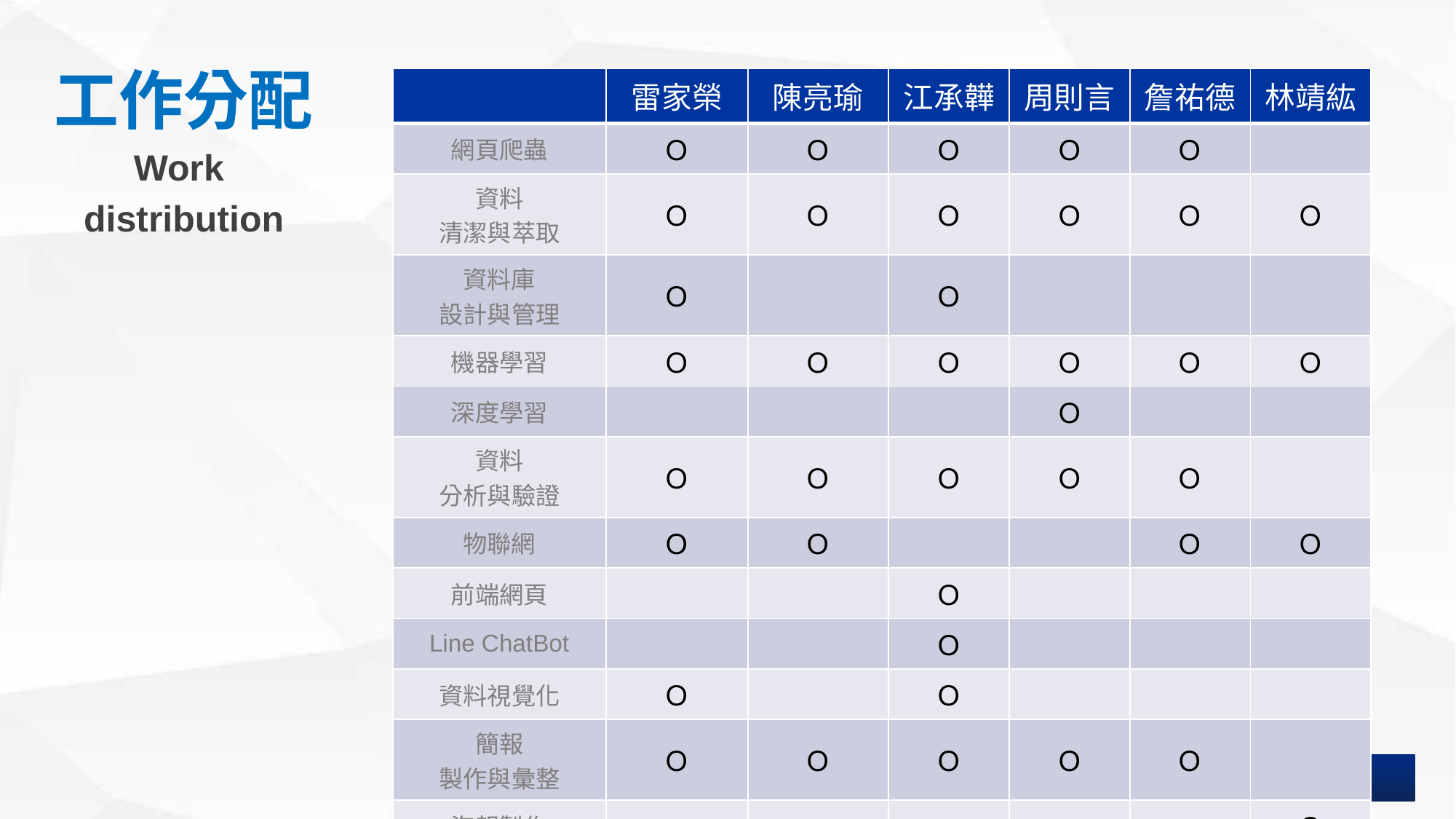

|  | 雷家榮 | 陳亮瑜 | 江承韡 | 周則言 | 詹祐德 | 林靖紘 |
| --- | --- | --- | --- | --- | --- | --- |
| 網頁爬蟲 | Ｏ | Ｏ | Ｏ | Ｏ | Ｏ |  |
| 資料 清潔與萃取 | Ｏ | Ｏ | Ｏ | Ｏ | Ｏ | Ｏ |
| 資料庫 設計與管理 | Ｏ |  | Ｏ |  |  |  |
| 機器學習 | Ｏ | Ｏ | Ｏ | Ｏ | Ｏ | Ｏ |
| 深度學習 |  |  |  | Ｏ |  |  |
| 資料 分析與驗證 | Ｏ | Ｏ | Ｏ | Ｏ | Ｏ |  |
| 物聯網 | Ｏ | Ｏ |  |  | Ｏ | Ｏ |
| 前端網頁 |  |  | Ｏ |  |  |  |
| Line ChatBot |  |  | Ｏ |  |  |  |
| 資料視覺化 | Ｏ |  | Ｏ |  |  |  |
| 簡報 製作與彙整 | Ｏ | Ｏ | Ｏ | Ｏ | Ｏ |  |
| 海報製作 |  |  |  |  |  | Ｏ |
工作分配
Work
distribution
報告人：雷家榮

5